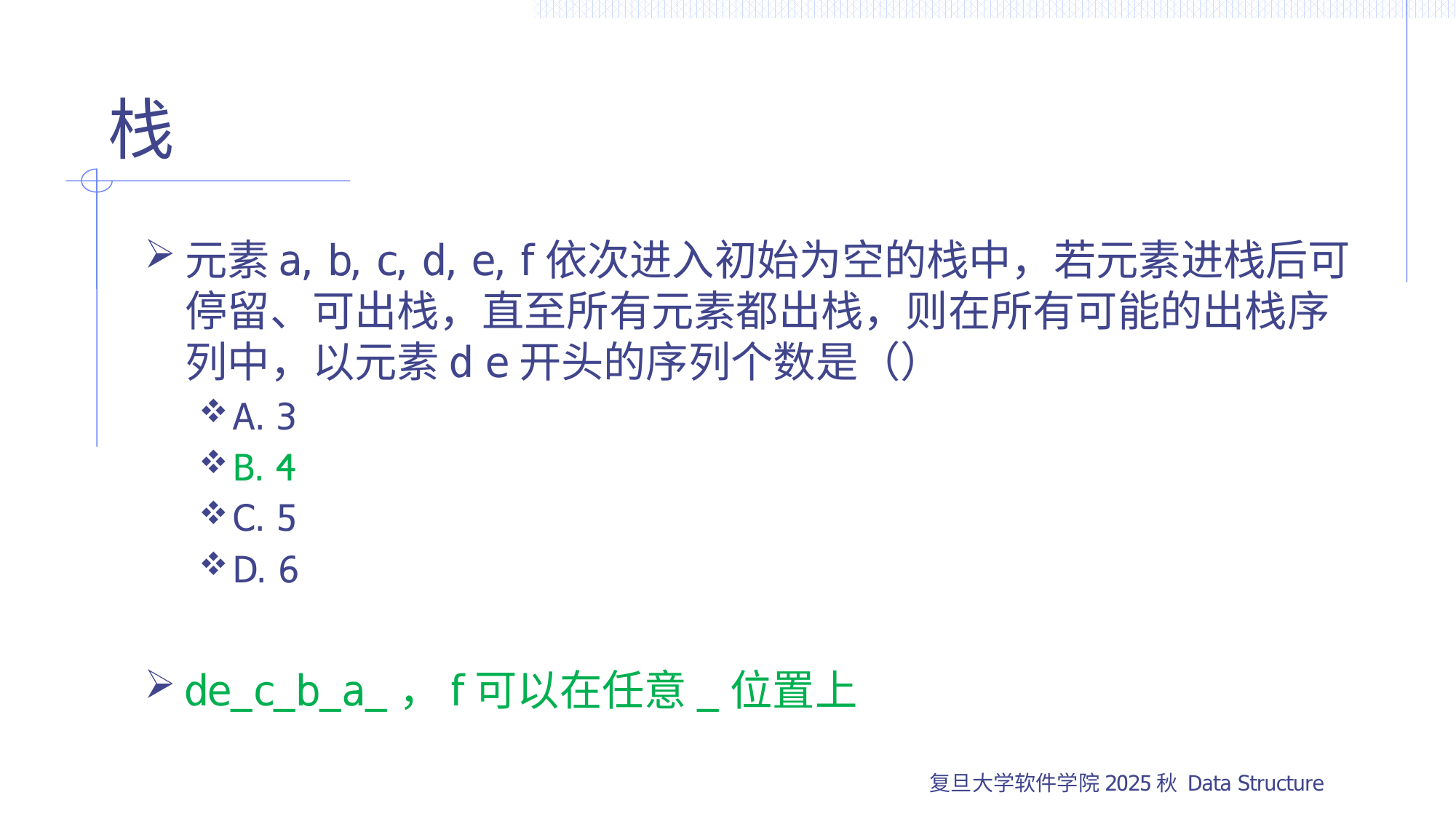

# 栈
元素a, b, c, d, e, f依次进入初始为空的栈中，若元素进栈后可停留、可出栈，直至所有元素都出栈，则在所有可能的出栈序列中，以元素d e开头的序列个数是（）
A. 3
B. 4
C. 5
D. 6

de_c_b_a_，f可以在任意_位置上